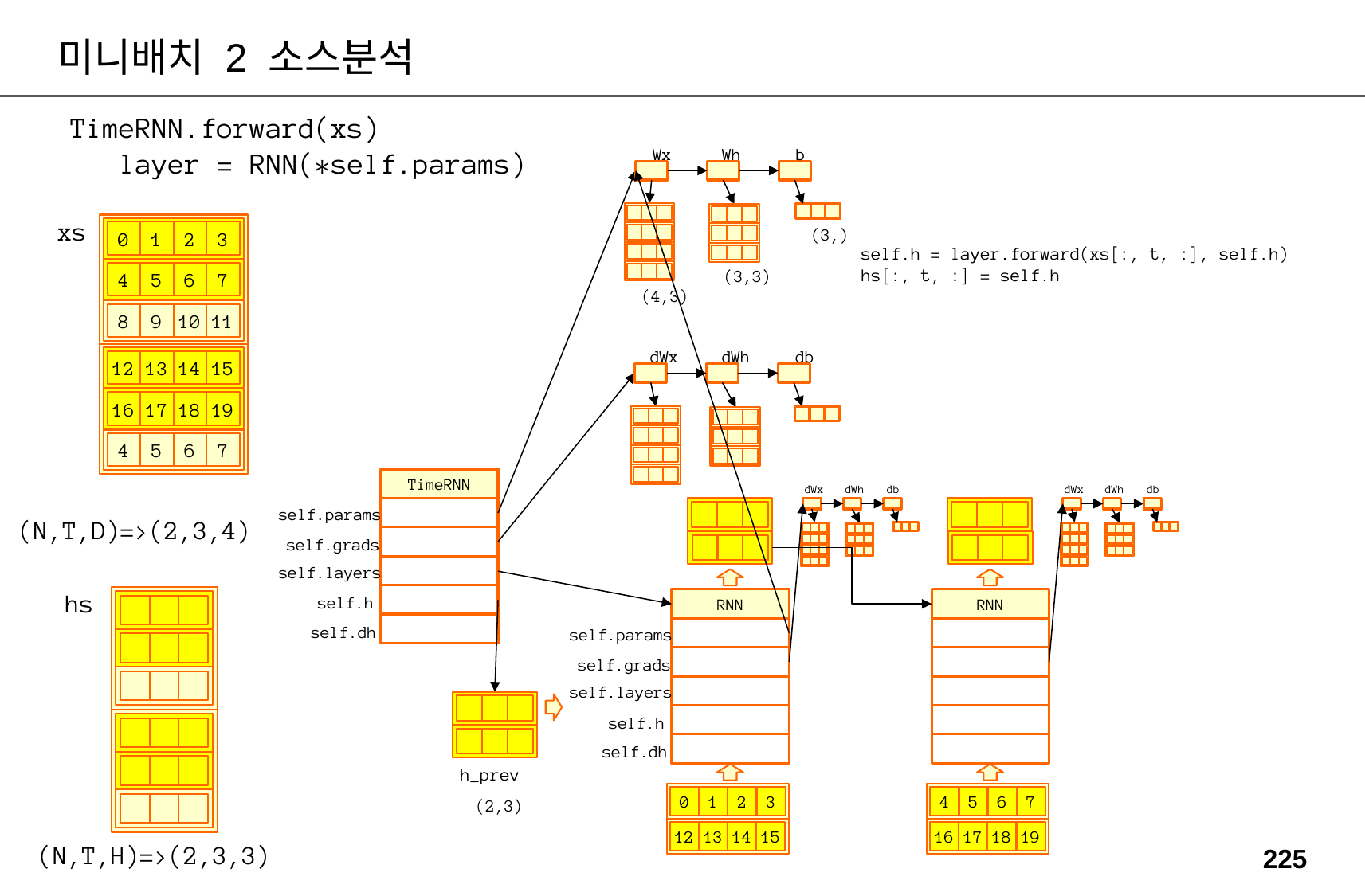

미니배치 2 소스분석
TimeRNN.forward(xs)
   layer = RNN(*self.params)
Wx
Wh
b

xs

(3,)

0
1
2
3

self.h = layer.forward(xs[:, t, :], self.h)
hs[:, t, :] = self.h

(3,3)

4
5
6
7

(4,3)

8
9
10
11
dWx
dWh
db

12
13
14
15

16
17
18
19

4
5
6
7

TimeRNN
dWx
dWh
dWx
dWh
db
db
self.params

(N,T,D)=>(2,3,4)

self.grads

self.layers

hs

self.h

RNN
RNN

self.dh
self.params

self.grads

self.layers

self.h

self.dh

h_prev

0
1
2
3
4
5
6
7
(2,3)

12
13
14
15
16
17
18
19
(N,T,H)=>(2,3,3)